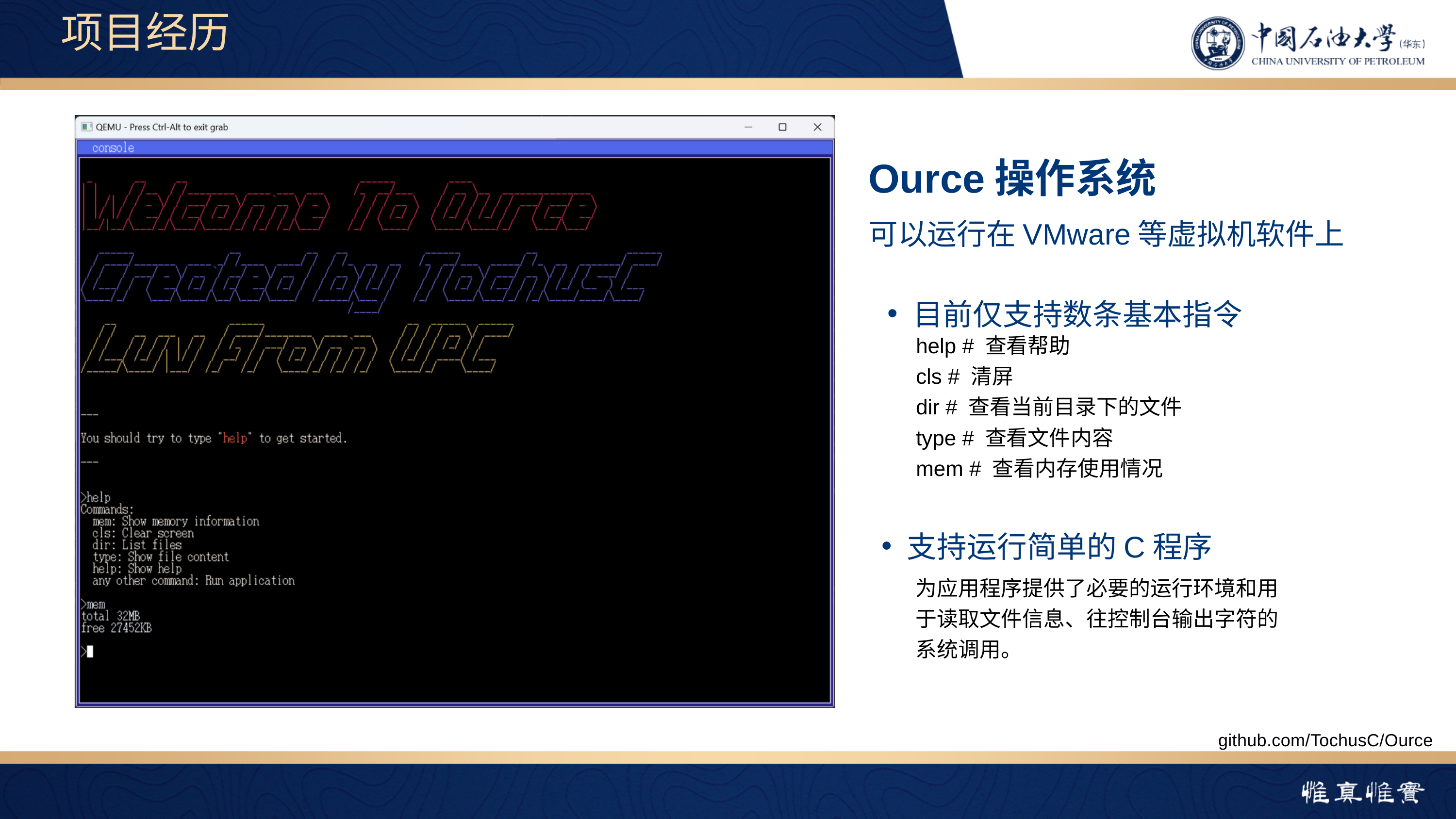

项目经历

Ource操作系统
可以运行在VMware等虚拟机软件上
目前仅支持数条基本指令
help # 查看帮助
cls # 清屏
dir # 查看当前目录下的文件
type # 查看文件内容
mem # 查看内存使用情况
支持运行简单的C程序

为应用程序提供了必要的运行环境和用于读取文件信息、往控制台输出字符的系统调用。
github.com/TochusC/Ource